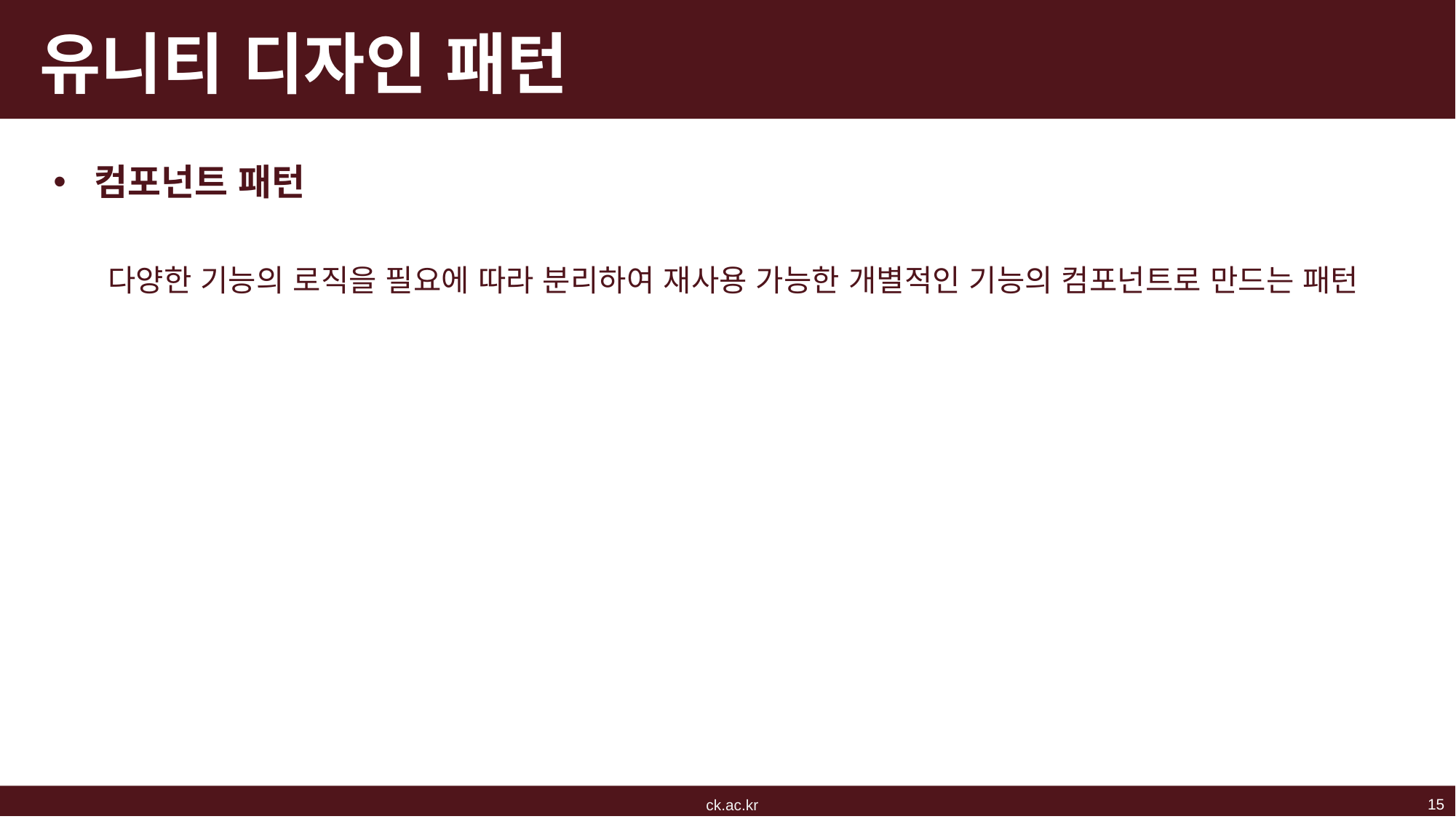

# 유니티 디자인 패턴
컴포넌트 패턴

다양한 기능의 로직을 필요에 따라 분리하여 재사용 가능한 개별적인 기능의 컴포넌트로 만드는 패턴
15
ck.ac.kr